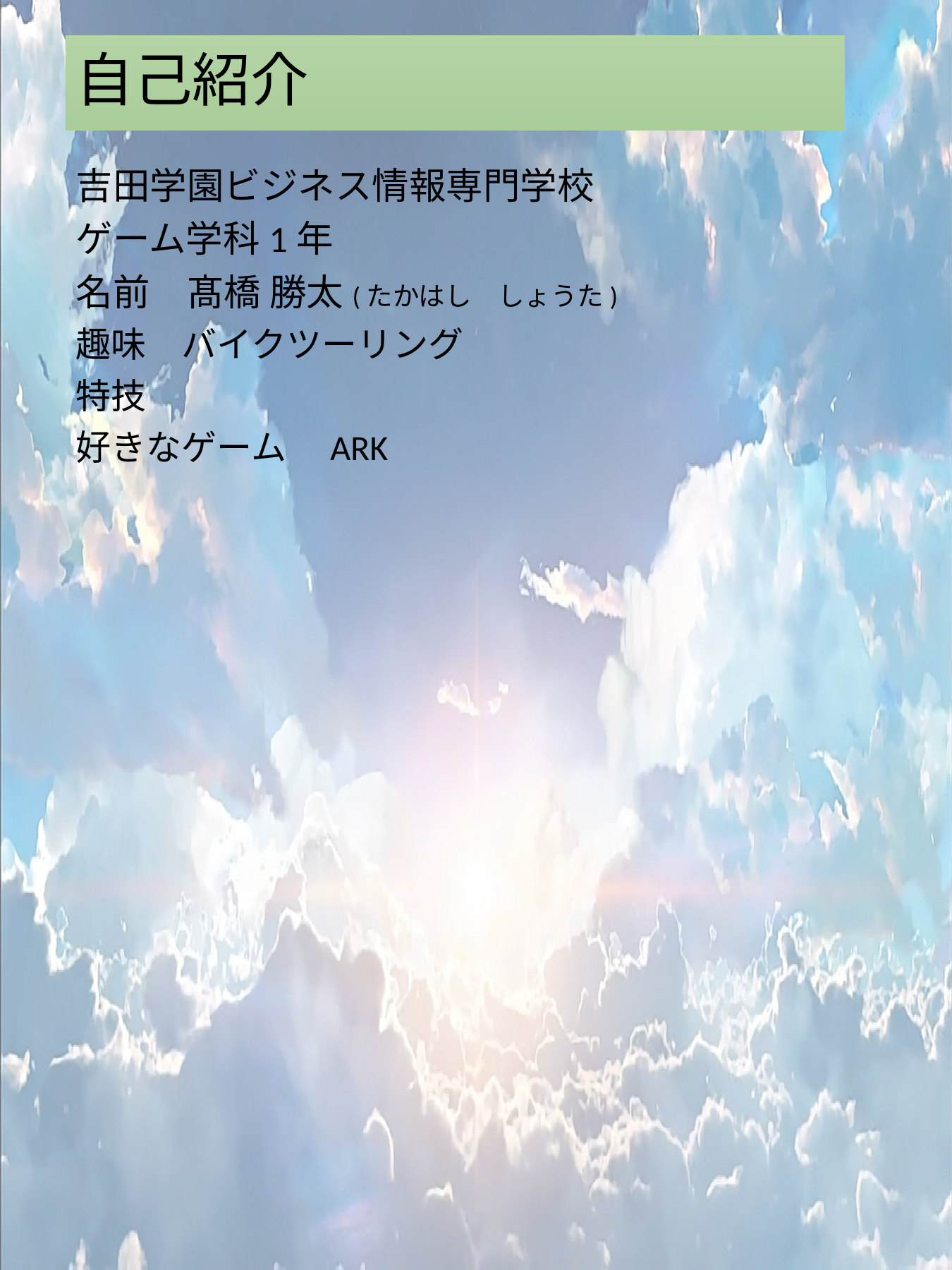

# 自己紹介
吉田学園ビジネス情報専門学校
ゲーム学科1年
名前　髙橋 勝太(たかはし　しょうた)
趣味　バイクツーリング
特技
好きなゲーム　ARK